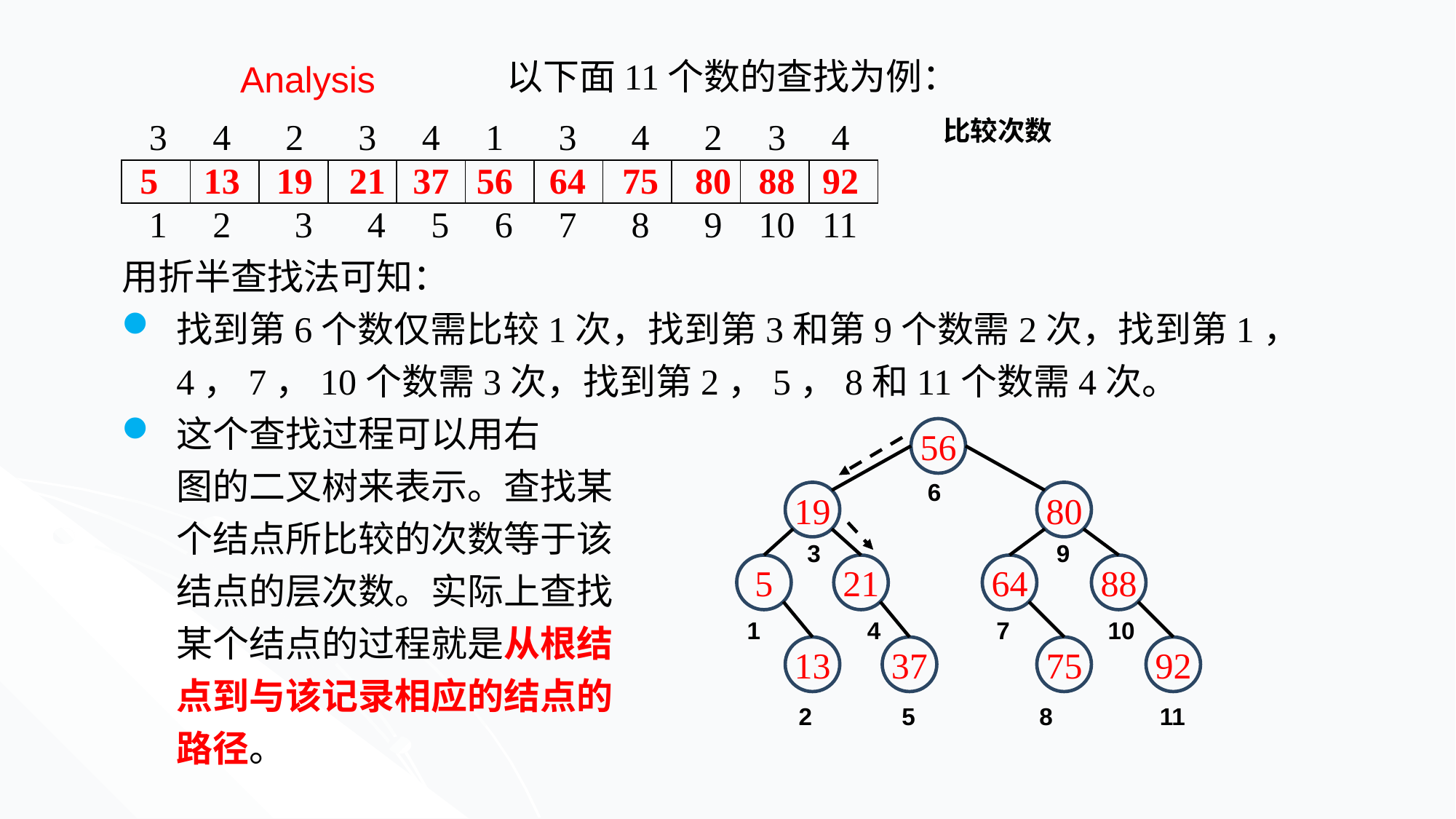

以下面11个数的查找为例：
Analysis
   3     4      2      3     4     1      3      4      2     3     4
  5     13    19    21   37   56    64    75    80   88   92
   1     2       3      4     5     6     7      8      9    10   11
用折半查找法可知：
找到第6个数仅需比较1次，找到第3和第9个数需2次，找到第1，4，7，10个数需3次，找到第2，5，8和11个数需4次。
这个查找过程可以用右
图的二叉树来表示。查找某
个结点所比较的次数等于该
结点的层次数。实际上查找
某个结点的过程就是从根结
点到与该记录相应的结点的
路径。
比较次数

56

6
19
80

3
9
5
21
64
88
1
4
7
10
13
37
75
92
2
5
8
11